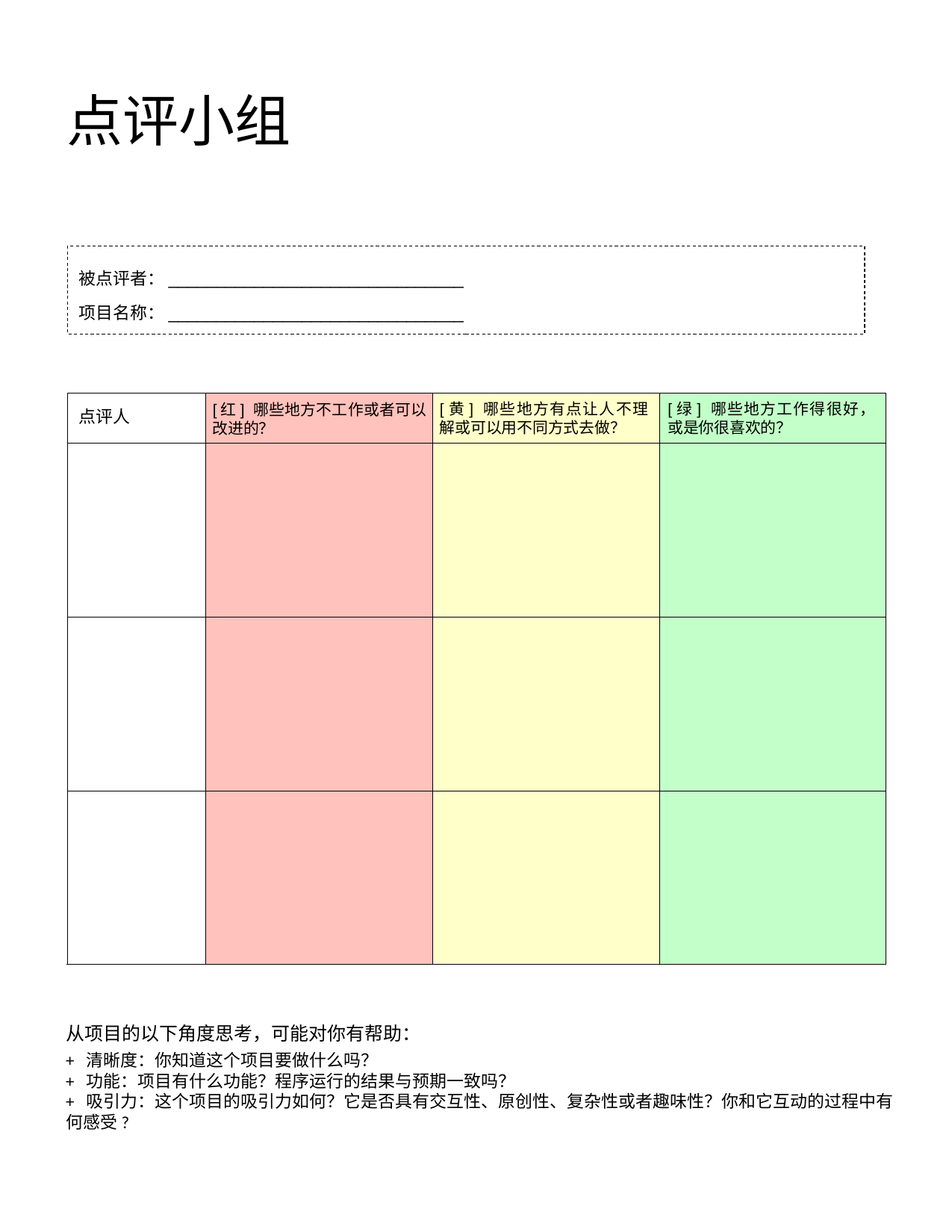

点评小组
PROJECT FEEDBACK
被点评者：_______________________________

项目名称：_______________________________

[黄] 哪些地方有点让人不理解或可以用不同方式去做？
[绿] 哪些地方工作得很好，或是你很喜欢的？
[红] 哪些地方不工作或者可以改进的？
点评人
从项目的以下角度思考，可能对你有帮助：

+  清晰度：你知道这个项目要做什么吗？
+  功能：项目有什么功能？程序运行的结果与预期一致吗？
+  吸引力：这个项目的吸引力如何？它是否具有交互性、原创性、复杂性或者趣味性？你和它互动的过程中有何感受?